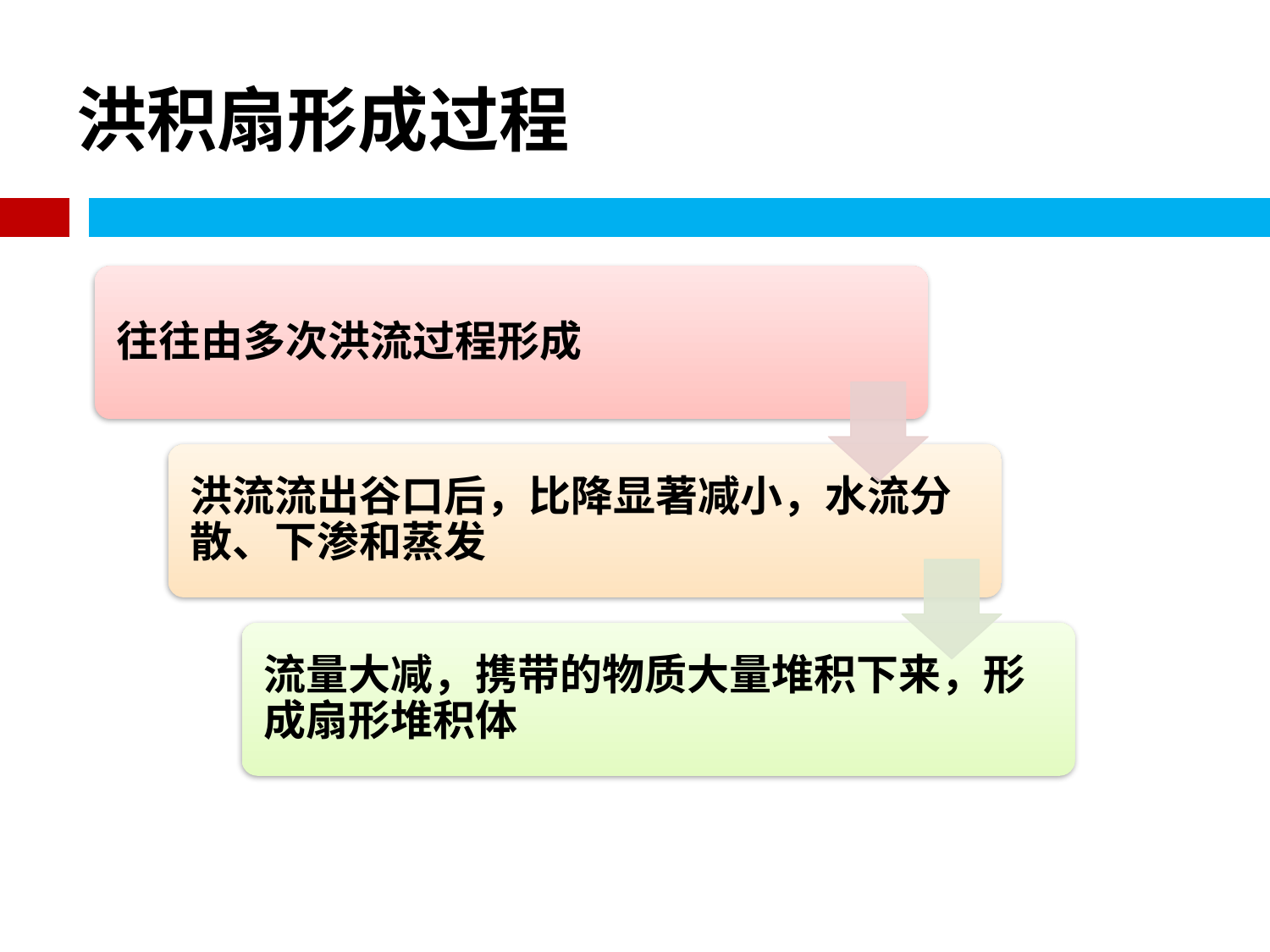

# 洪积扇形成过程
往往由多次洪流过程形成
洪流流出谷口后，比降显著减小，水流分散、下渗和蒸发
流量大减，携带的物质大量堆积下来，形成扇形堆积体